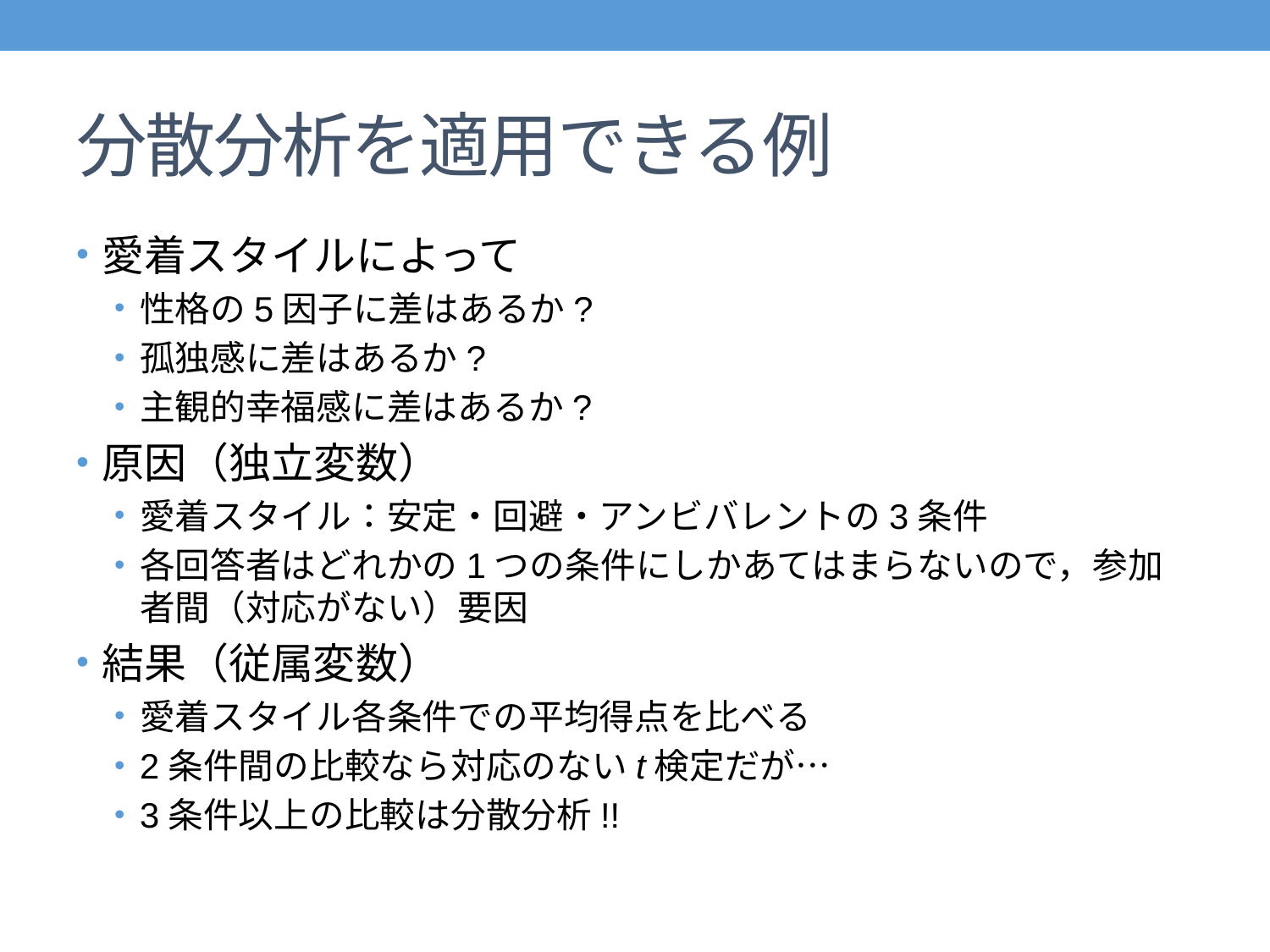

# 分散分析を適用できる例
愛着スタイルによって
性格の5因子に差はあるか?
孤独感に差はあるか?
主観的幸福感に差はあるか?
原因（独立変数）
愛着スタイル：安定・回避・アンビバレントの3条件
各回答者はどれかの1つの条件にしかあてはまらないので，参加者間（対応がない）要因
結果（従属変数）
愛着スタイル各条件での平均得点を比べる
2条件間の比較なら対応のないt検定だが…
3条件以上の比較は分散分析!!